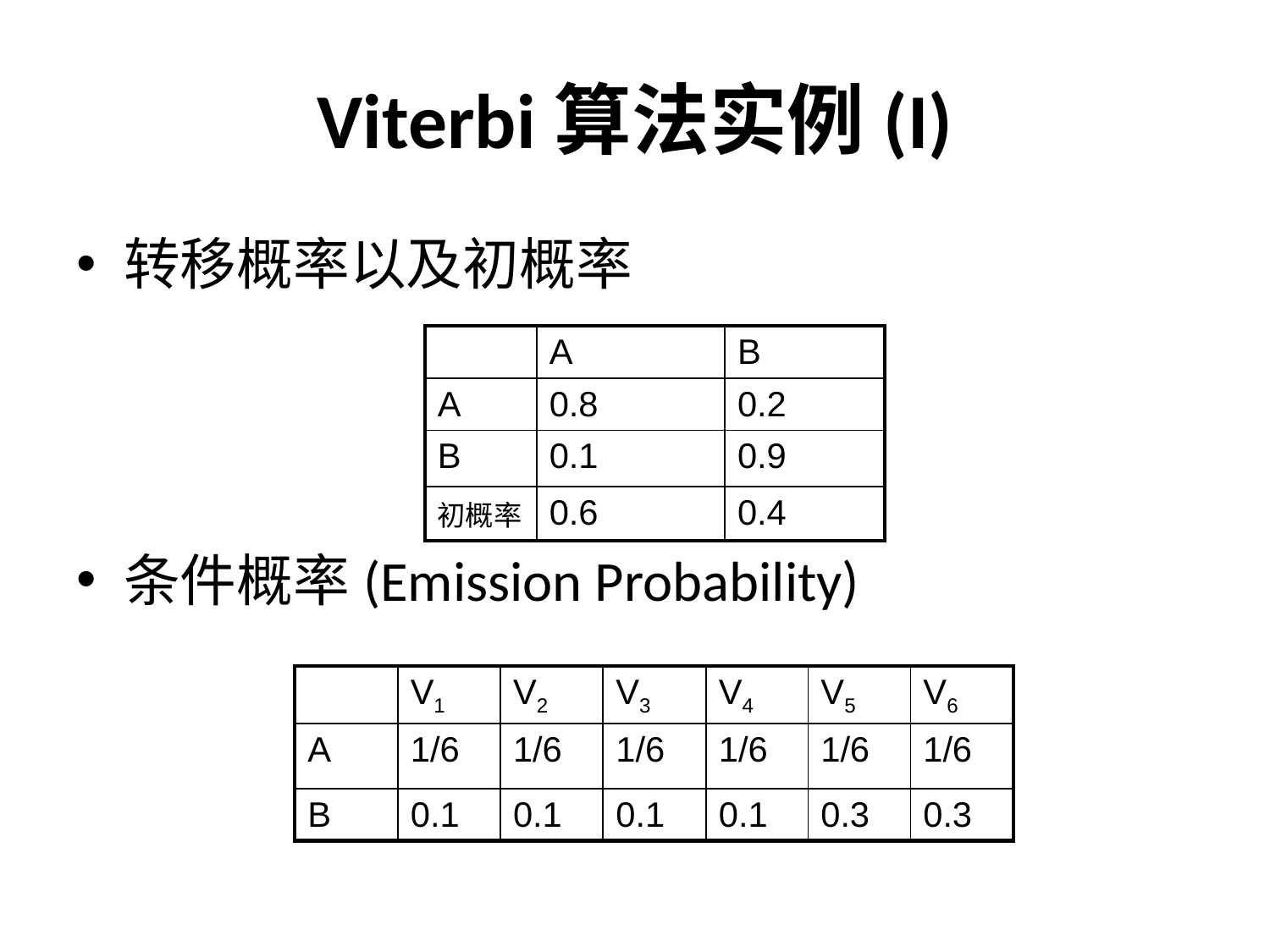

# Viterbi算法实例(I)
转移概率以及初概率

条件概率(Emission Probability)
|  | A | B |
| --- | --- | --- |
| A | 0.8 | 0.2 |
| B | 0.1 | 0.9 |
| 初概率 | 0.6 | 0.4 |
|  | V1 | V2 | V3 | V4 | V5 | V6 |
| --- | --- | --- | --- | --- | --- | --- |
| A | 1/6 | 1/6 | 1/6 | 1/6 | 1/6 | 1/6 |
| B | 0.1 | 0.1 | 0.1 | 0.1 | 0.3 | 0.3 |